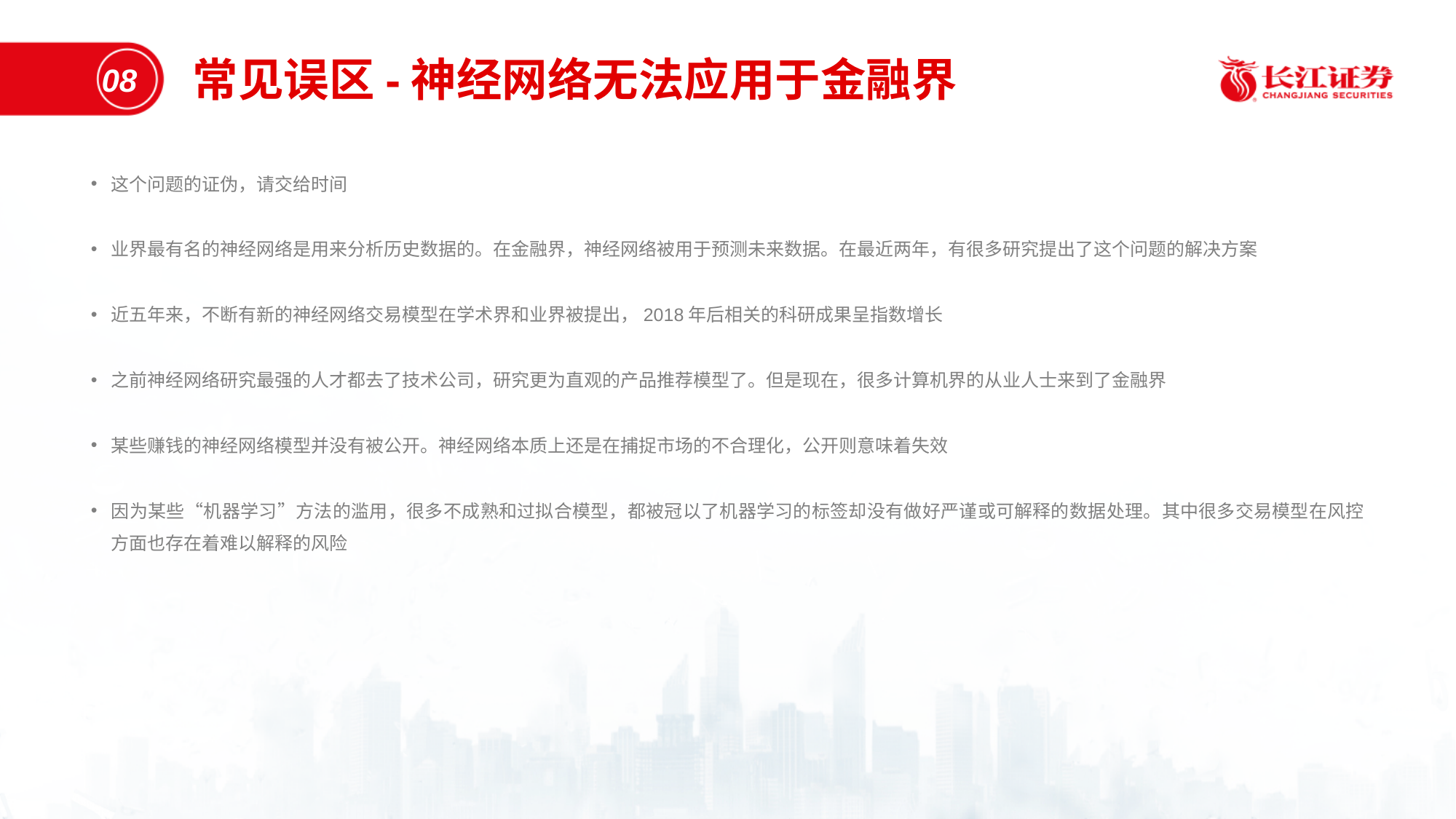

常见误区-神经网络无法应用于金融界
08
这个问题的证伪，请交给时间

业界最有名的神经网络是用来分析历史数据的。在金融界，神经网络被用于预测未来数据。在最近两年，有很多研究提出了这个问题的解决方案

近五年来，不断有新的神经网络交易模型在学术界和业界被提出，2018年后相关的科研成果呈指数增长

之前神经网络研究最强的人才都去了技术公司，研究更为直观的产品推荐模型了。但是现在，很多计算机界的从业人士来到了金融界

某些赚钱的神经网络模型并没有被公开。神经网络本质上还是在捕捉市场的不合理化，公开则意味着失效

因为某些“机器学习”方法的滥用，很多不成熟和过拟合模型，都被冠以了机器学习的标签却没有做好严谨或可解释的数据处理。其中很多交易模型在风控方面也存在着难以解释的风险